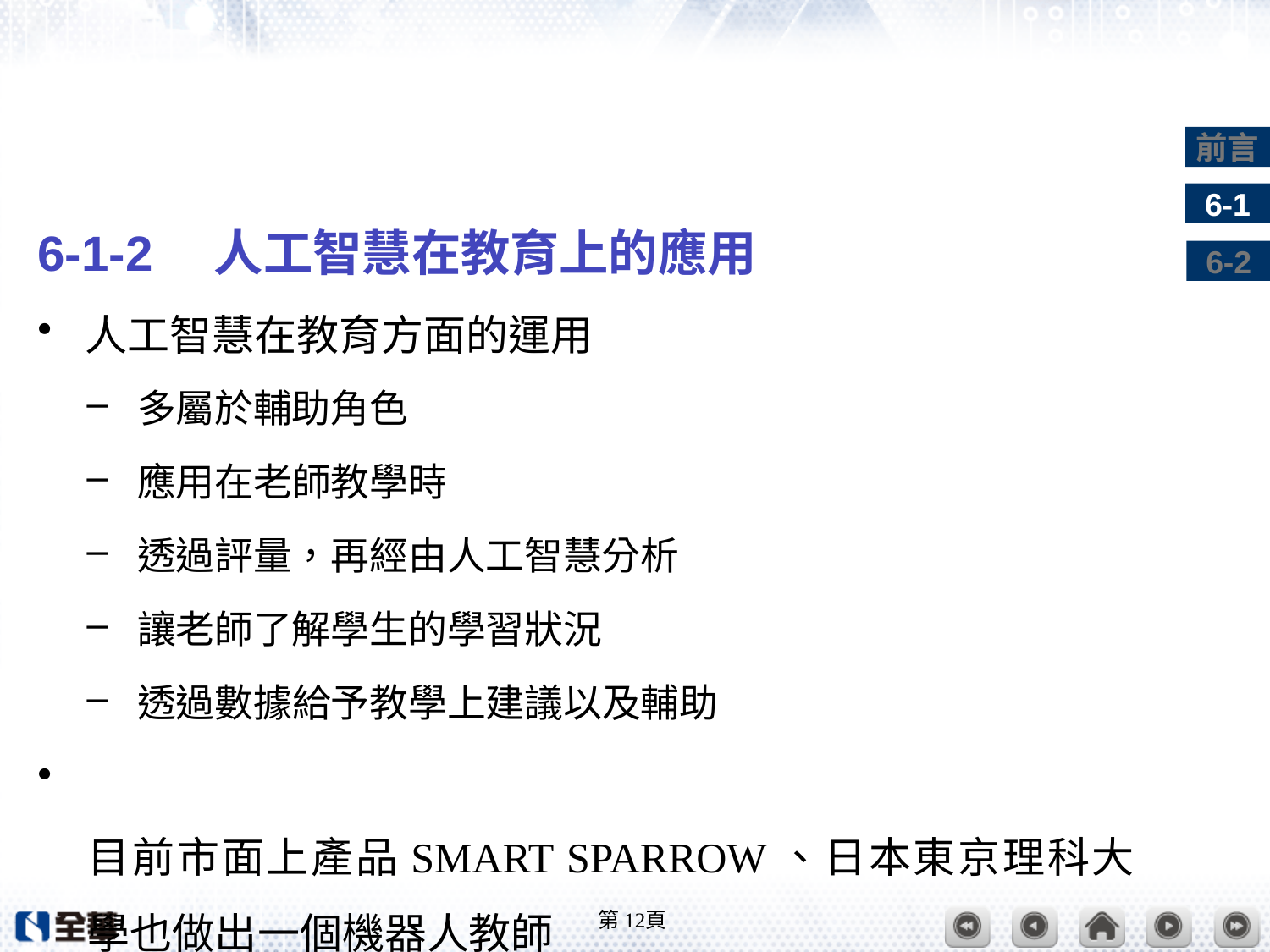

#
6-1-2　人工智慧在教育上的應用
人工智慧在教育方面的運用
多屬於輔助角色
應用在老師教學時
透過評量，再經由人工智慧分析
讓老師了解學生的學習狀況
透過數據給予教學上建議以及輔助
	目前市面上產品SMART SPARROW、日本東京理科大學也做出一個機器人教師